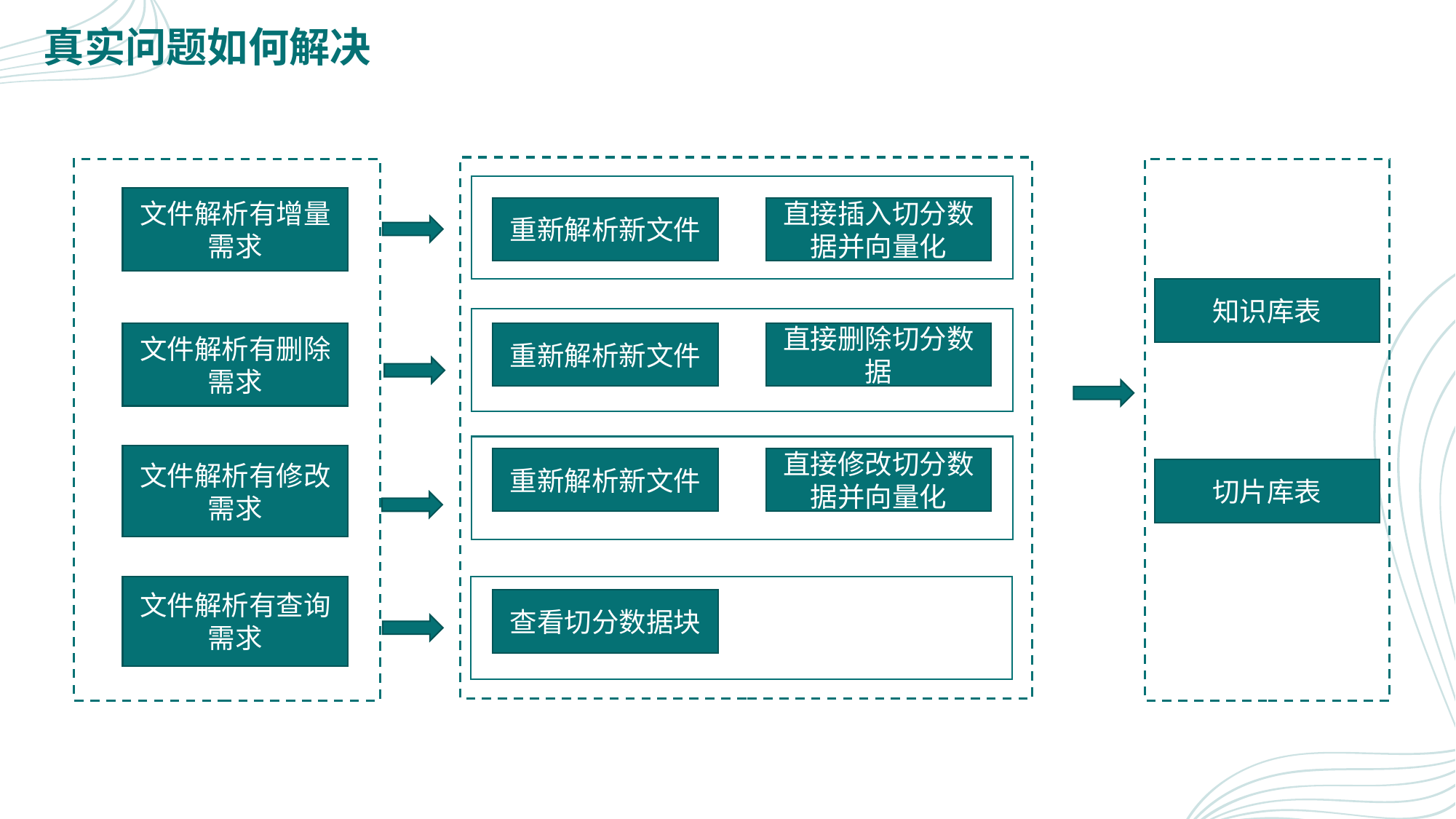

真实问题如何解决

文件解析有增量需求
重新解析新文件
直接插入切分数据并向量化

知识库表

文件解析有删除需求
重新解析新文件
直接删除切分数据

文件解析有修改需求
重新解析新文件
直接修改切分数据并向量化
切片库表

文件解析有查询需求

查看切分数据块